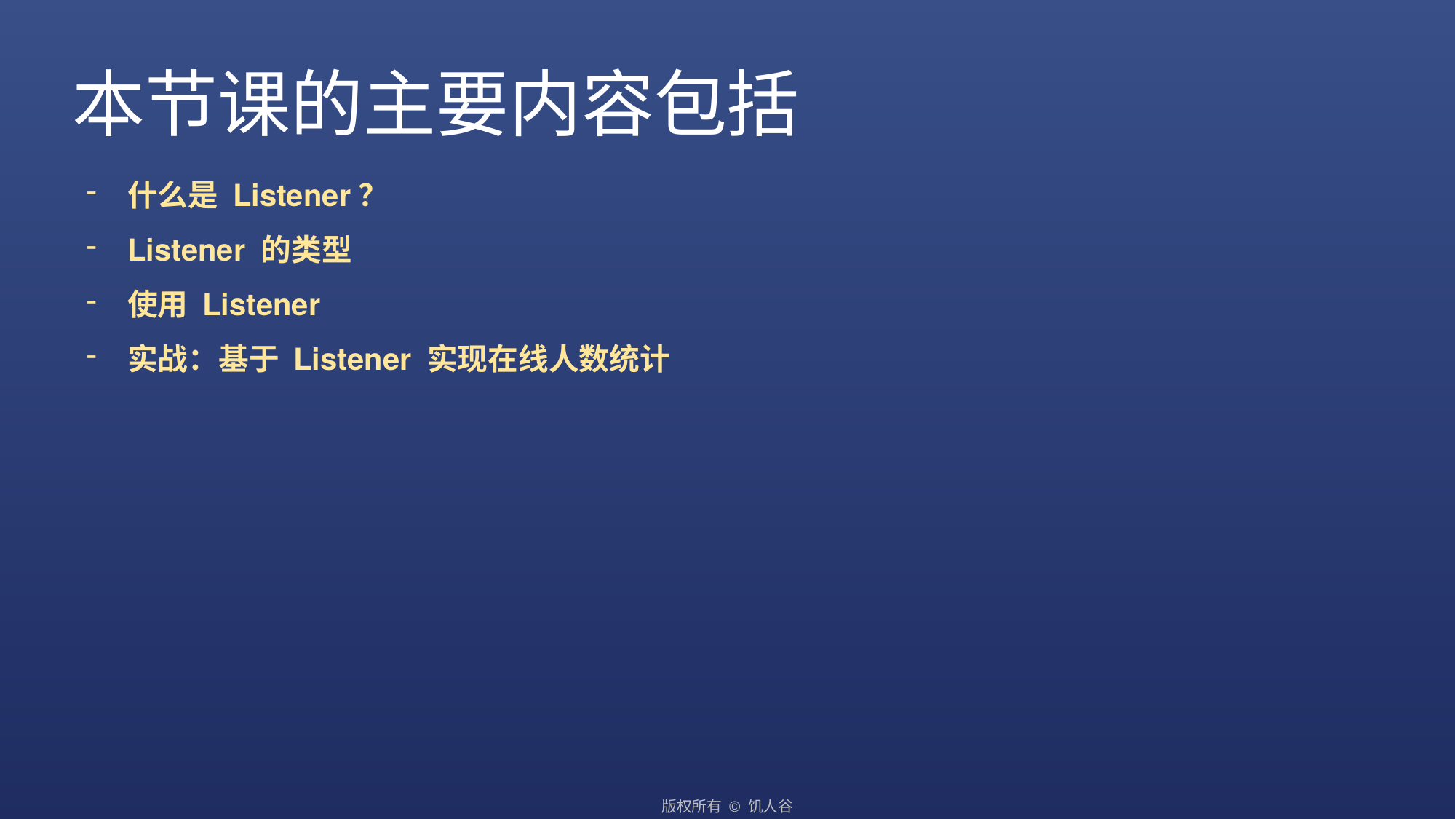

本节课的主要内容包括
什么是 Listener？
Listener 的类型
使用 Listener
实战：基于 Listener 实现在线人数统计